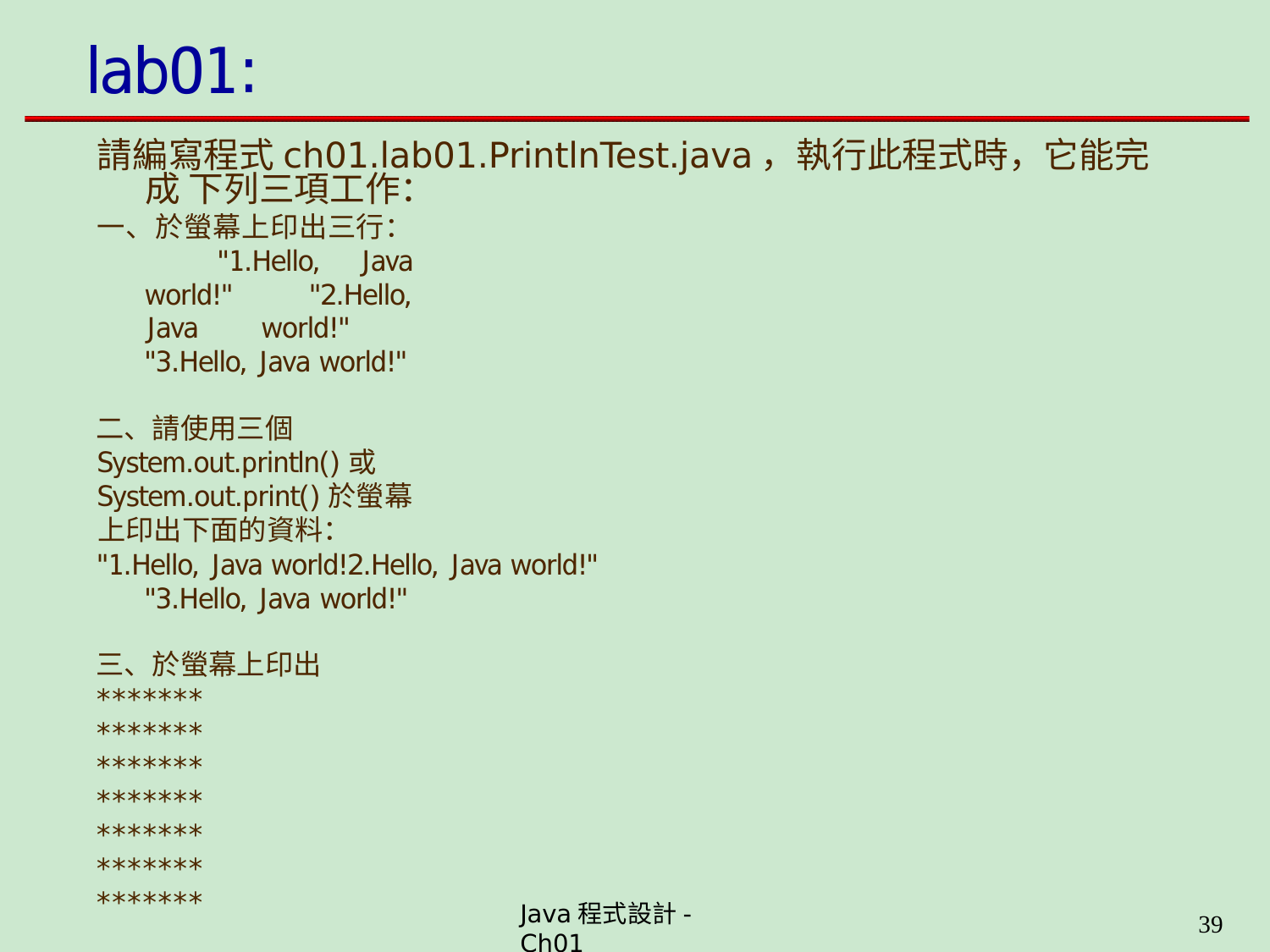

# lab01:
請編寫程式ch01.lab01.PrintlnTest.java，執行此程式時，它能完成 下列三項工作：
一、於螢幕上印出三行：  "1.Hello, Java world!"  "2.Hello, Java world!"  "3.Hello, Java world!"

二、請使用三個System.out.println()或System.out.print()於螢幕上印出下面的資料：
"1.Hello, Java world!2.Hello, Java world!"  "3.Hello, Java world!"

三、於螢幕上印出
*******
*******
*******
*******
*******
*******
*******
Java程式設計-Ch01
39